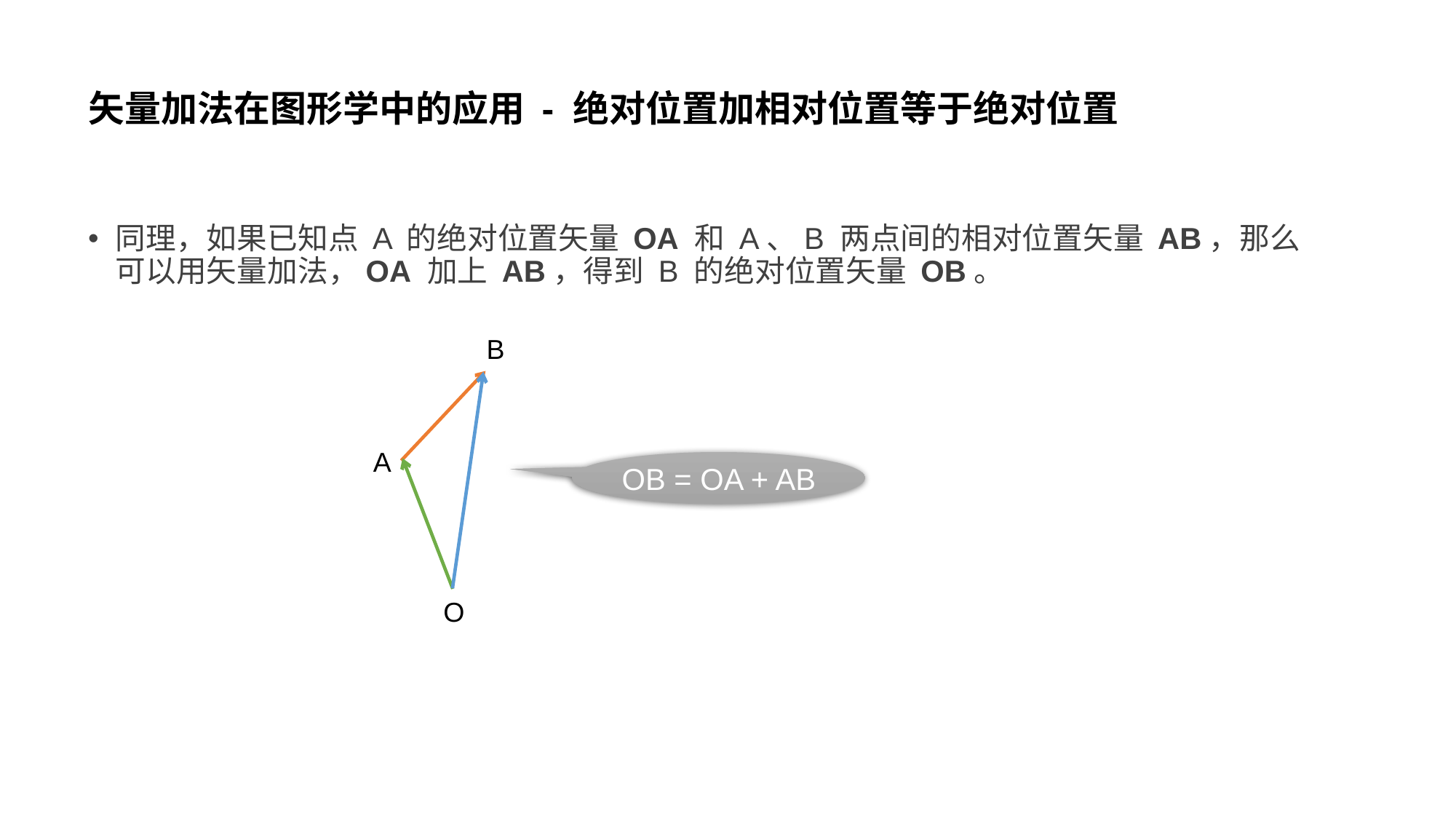

# 矢量加法在图形学中的应用 - 绝对位置加相对位置等于绝对位置
同理，如果已知点 A 的绝对位置矢量 OA 和 A、B 两点间的相对位置矢量 AB，那么可以用矢量加法，OA 加上 AB，得到 B 的绝对位置矢量 OB。
B
A
OB = OA + AB
O